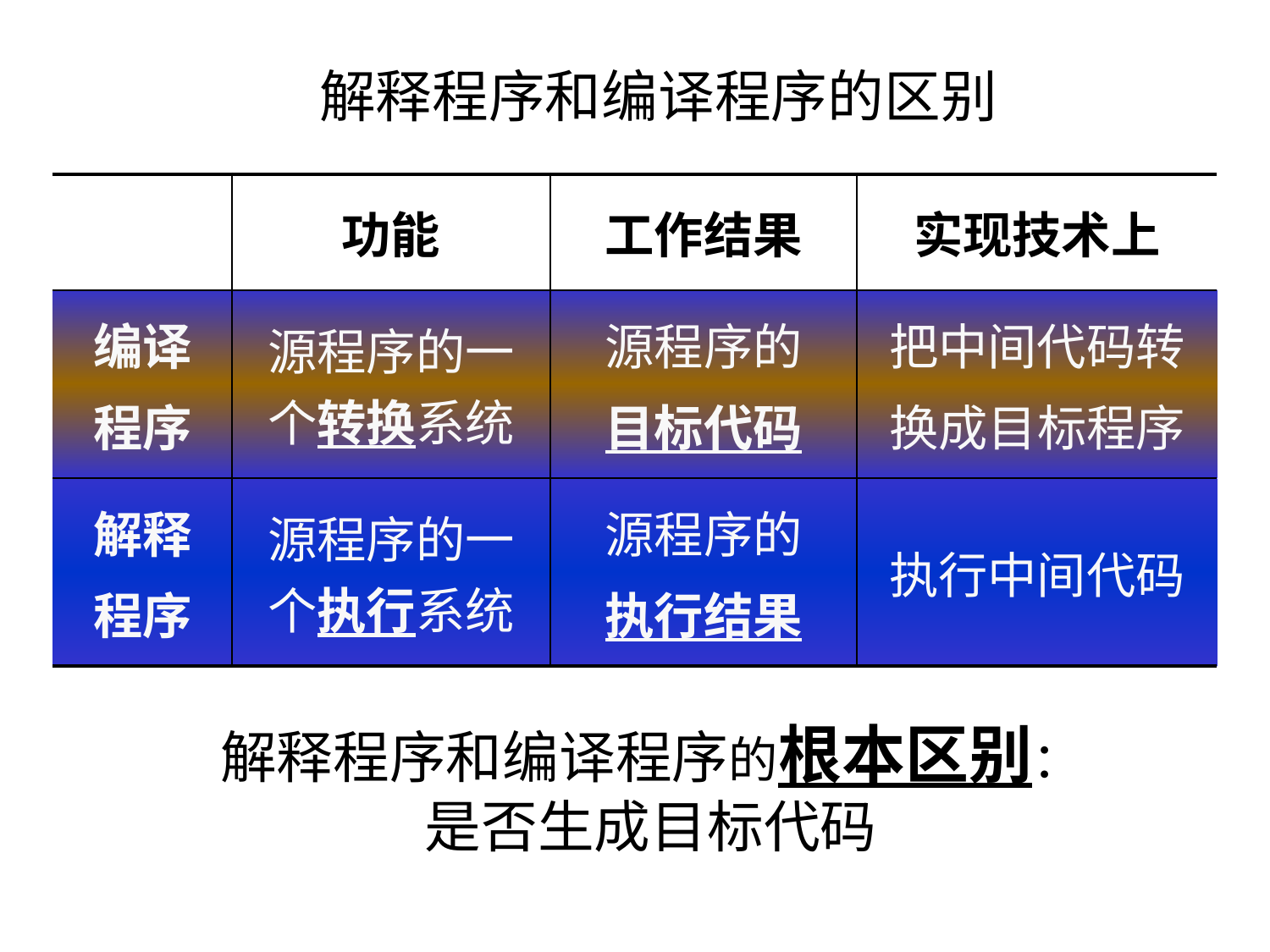

解释程序和编译程序的区别
|  | 功能 | 工作结果 | 实现技术上 |
| --- | --- | --- | --- |
| 编译 程序 | 源程序的一个转换系统 | 源程序的 目标代码 | 把中间代码转 换成目标程序 |
| 解释 程序 | 源程序的一个执行系统 | 源程序的 执行结果 | 执行中间代码 |
解释程序和编译程序的根本区别：
是否生成目标代码